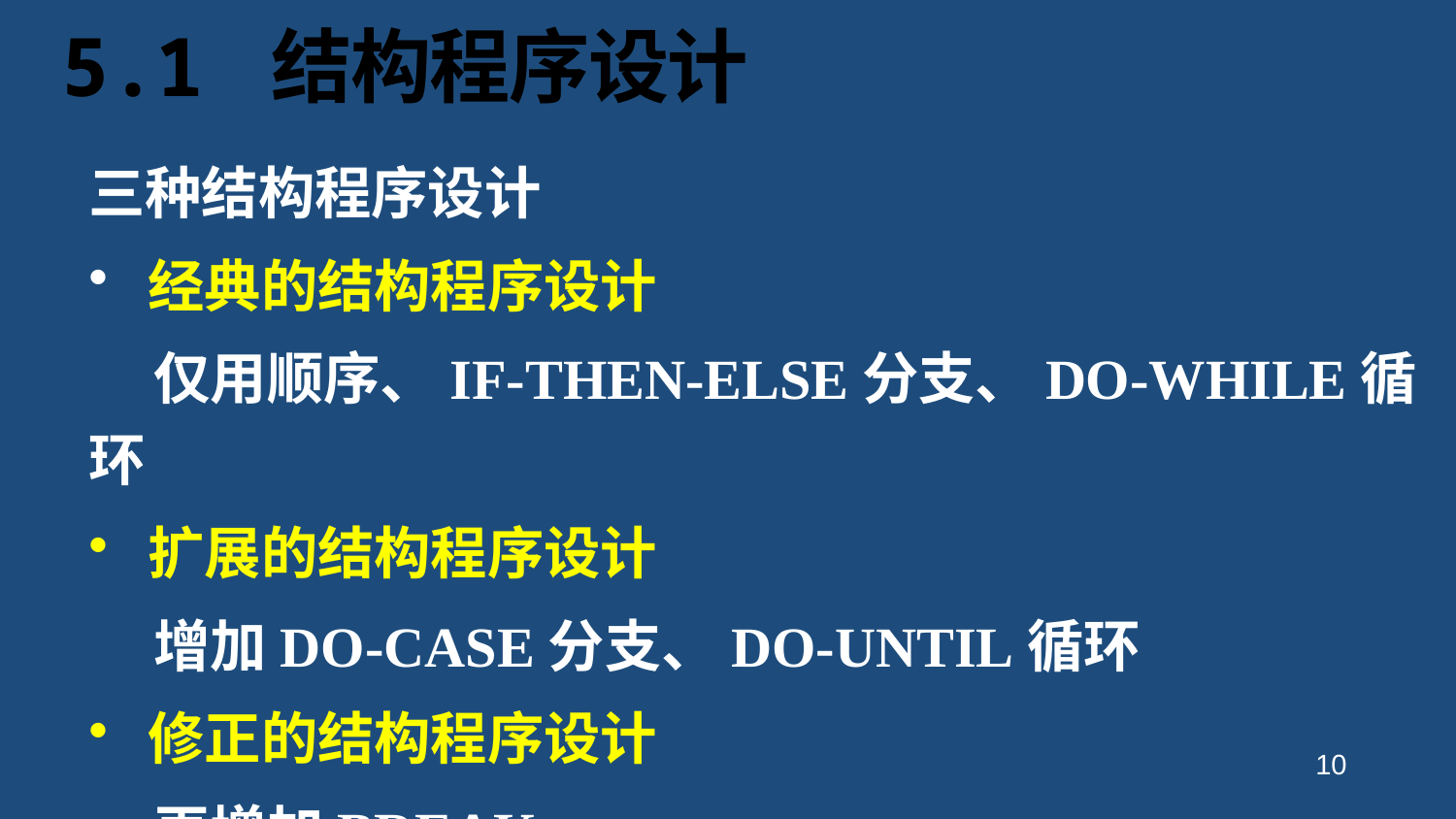

# 5.1 结构程序设计
三种结构程序设计
  经典的结构程序设计
    仅用顺序、IF-THEN-ELSE分支、DO-WHILE循环
  扩展的结构程序设计
    增加DO-CASE分支、DO-UNTIL循环
  修正的结构程序设计
    再增加BREAK
10